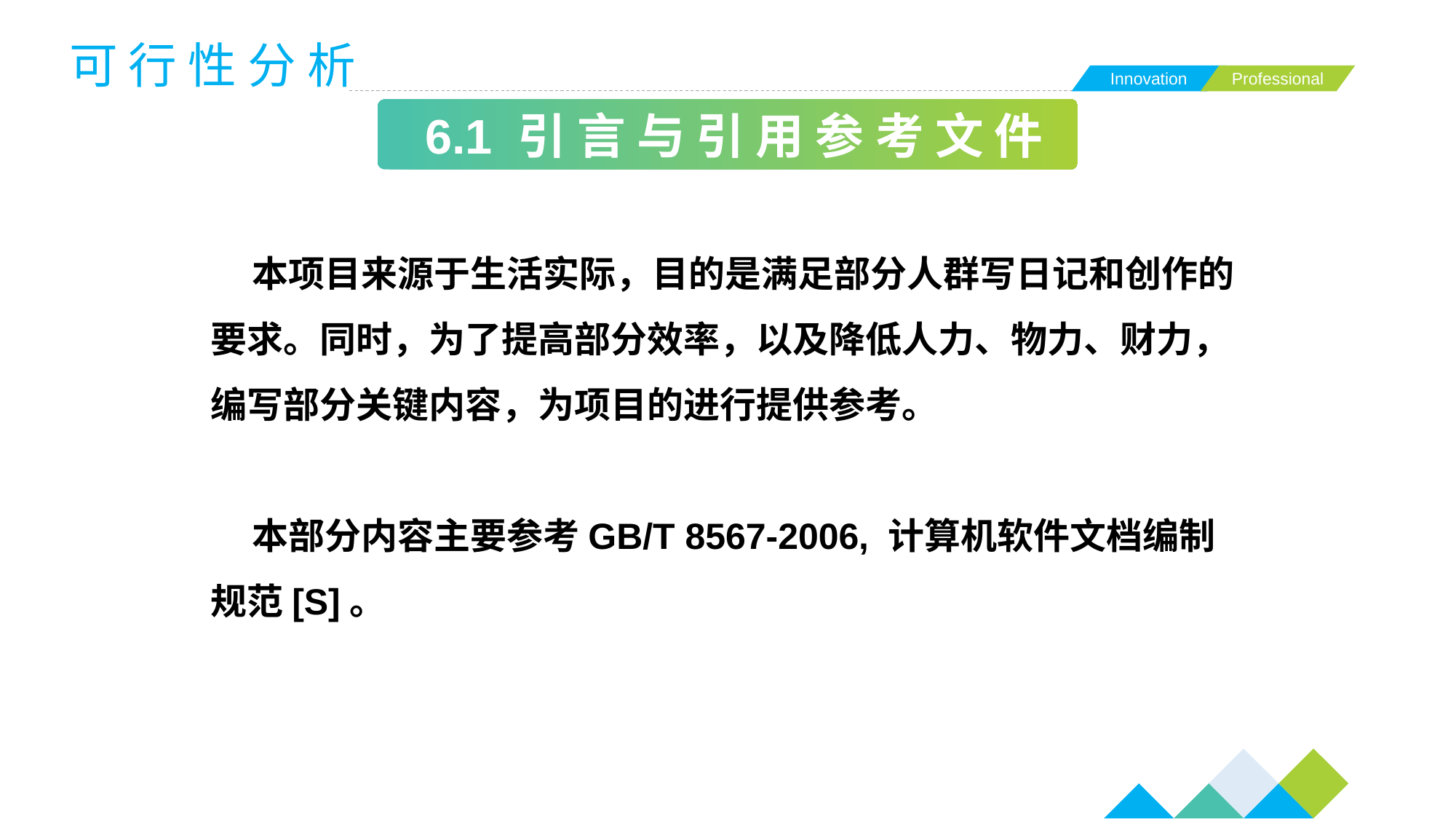

可 行 性 分 析
 6.1 引 言 与 引 用 参 考 文 件
    本项目来源于生活实际，目的是满足部分人群写日记和创作的要求。同时，为了提高部分效率，以及降低人力、物力、财力，编写部分关键内容，为项目的进行提供参考。

    本部分内容主要参考GB/T 8567-2006, 计算机软件文档编制规范[S]。